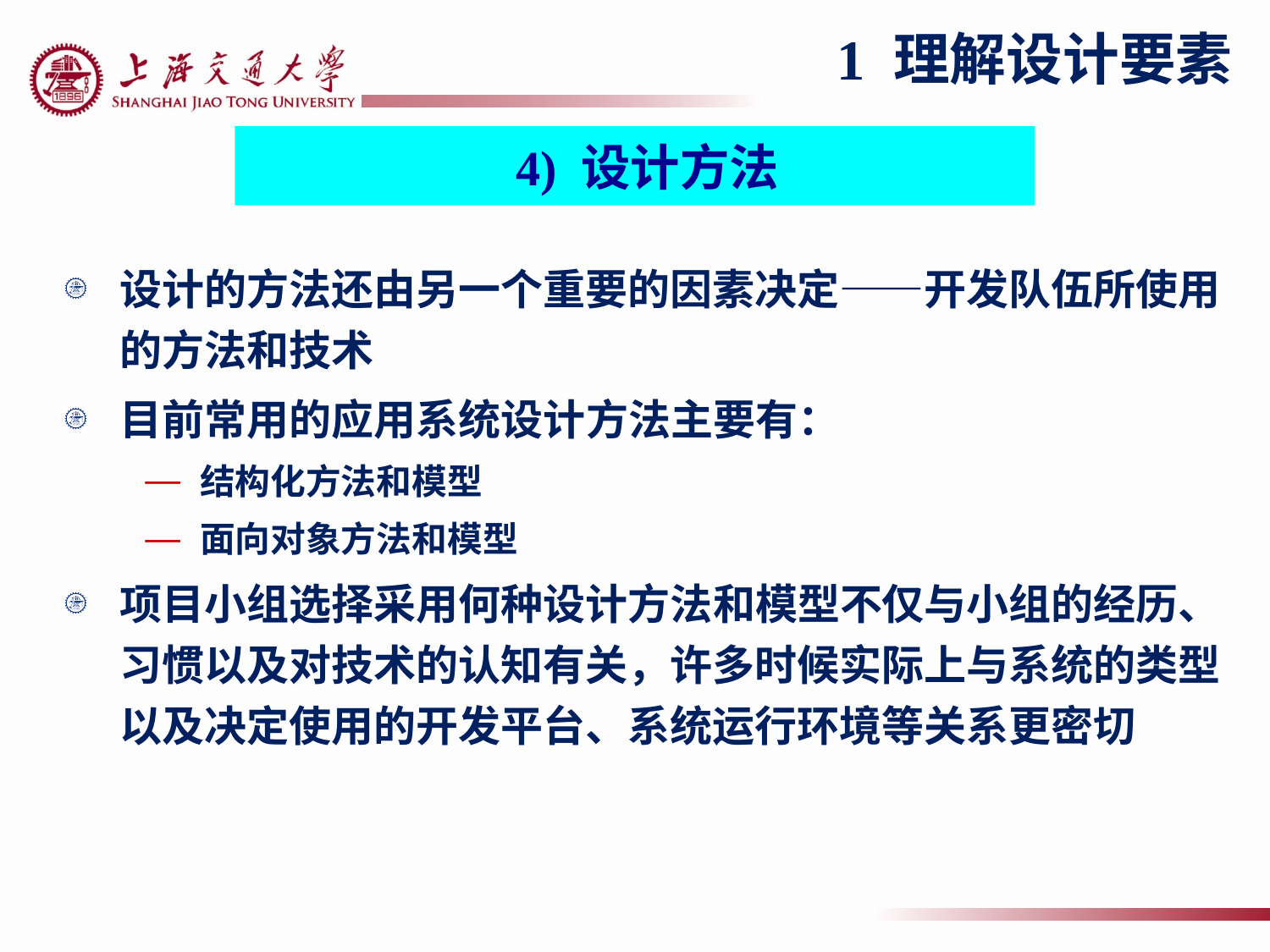

1 理解设计要素
  4) 设计方法
设计的方法还由另一个重要的因素决定——开发队伍所使用的方法和技术
目前常用的应用系统设计方法主要有：
结构化方法和模型
面向对象方法和模型
项目小组选择采用何种设计方法和模型不仅与小组的经历、习惯以及对技术的认知有关，许多时候实际上与系统的类型以及决定使用的开发平台、系统运行环境等关系更密切